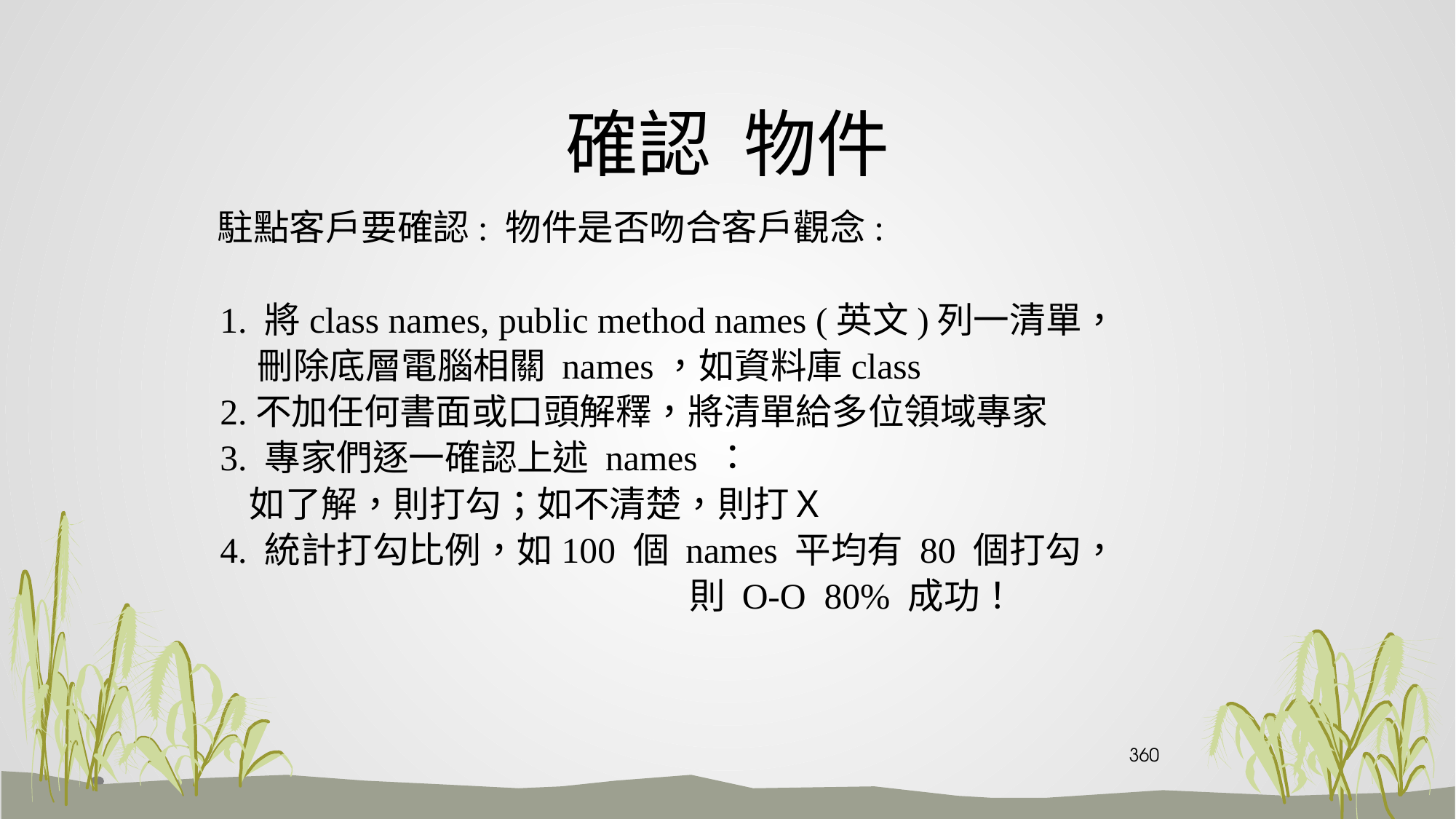

# 確認  物件
  駐點客戶要確認: 物件是否吻合客戶觀念:

   1. 將class names, public method names (英文)列一清單，
       刪除底層電腦相關 names，如資料庫class
   2.不加任何書面或口頭解釋，將清單給多位領域專家
   3. 專家們逐一確認上述 names ：
      如了解，則打勾；如不清楚，則打Ｘ
   4. 統計打勾比例，如100 個 names 平均有 80 個打勾，
                                                             則 O-O  80% 成功！
360